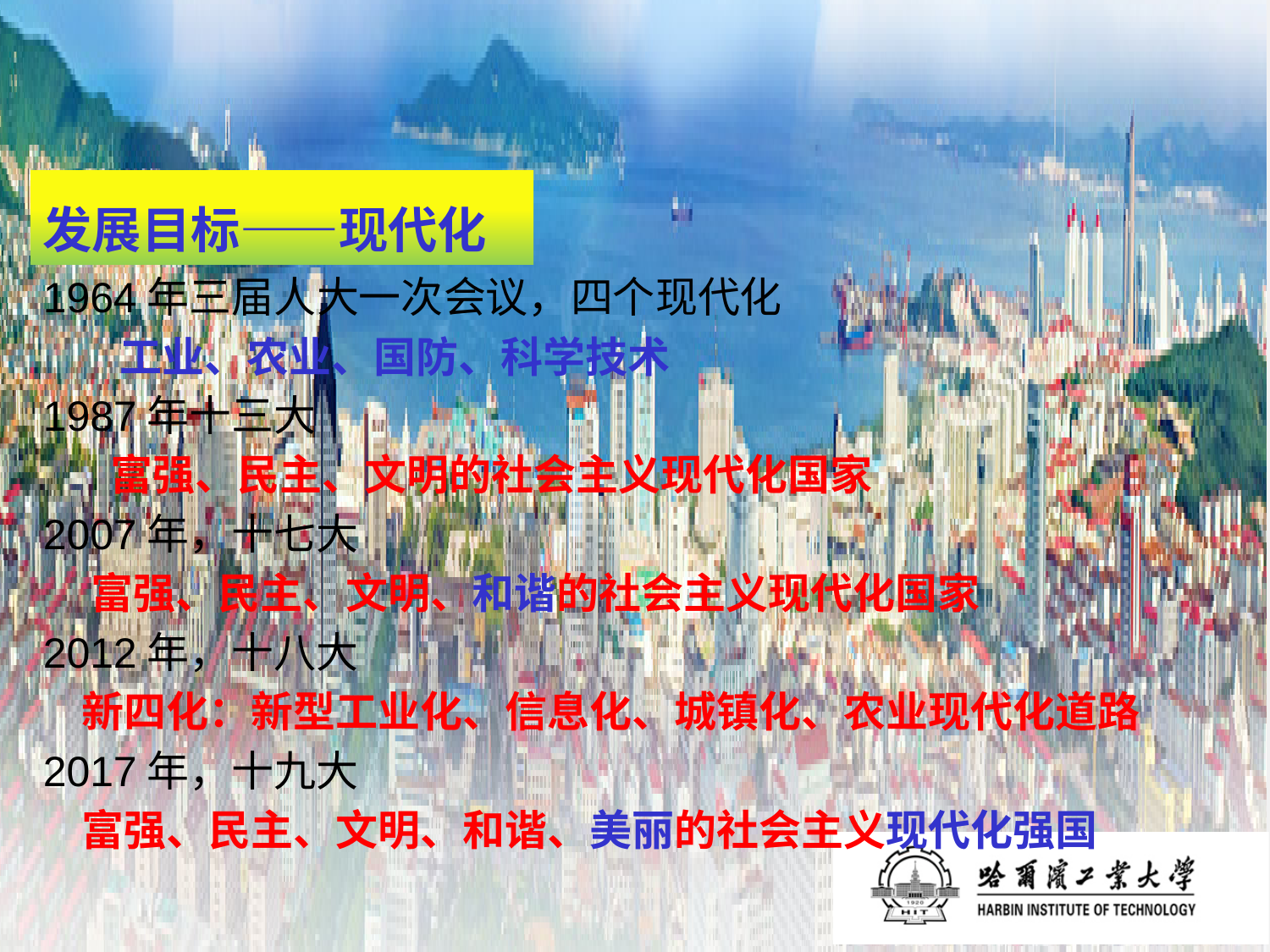

# 发展目标——现代化
1964年三届人大一次会议，四个现代化
       工业、农业、国防、科学技术
1987年十三大
      富强、民主、文明的社会主义现代化国家
2007年，十七大
    富强、民主、文明、和谐的社会主义现代化国家
2012年，十八大
   新四化：新型工业化、信息化、城镇化、农业现代化道路
2017年，十九大
   富强、民主、文明、和谐、美丽的社会主义现代化强国